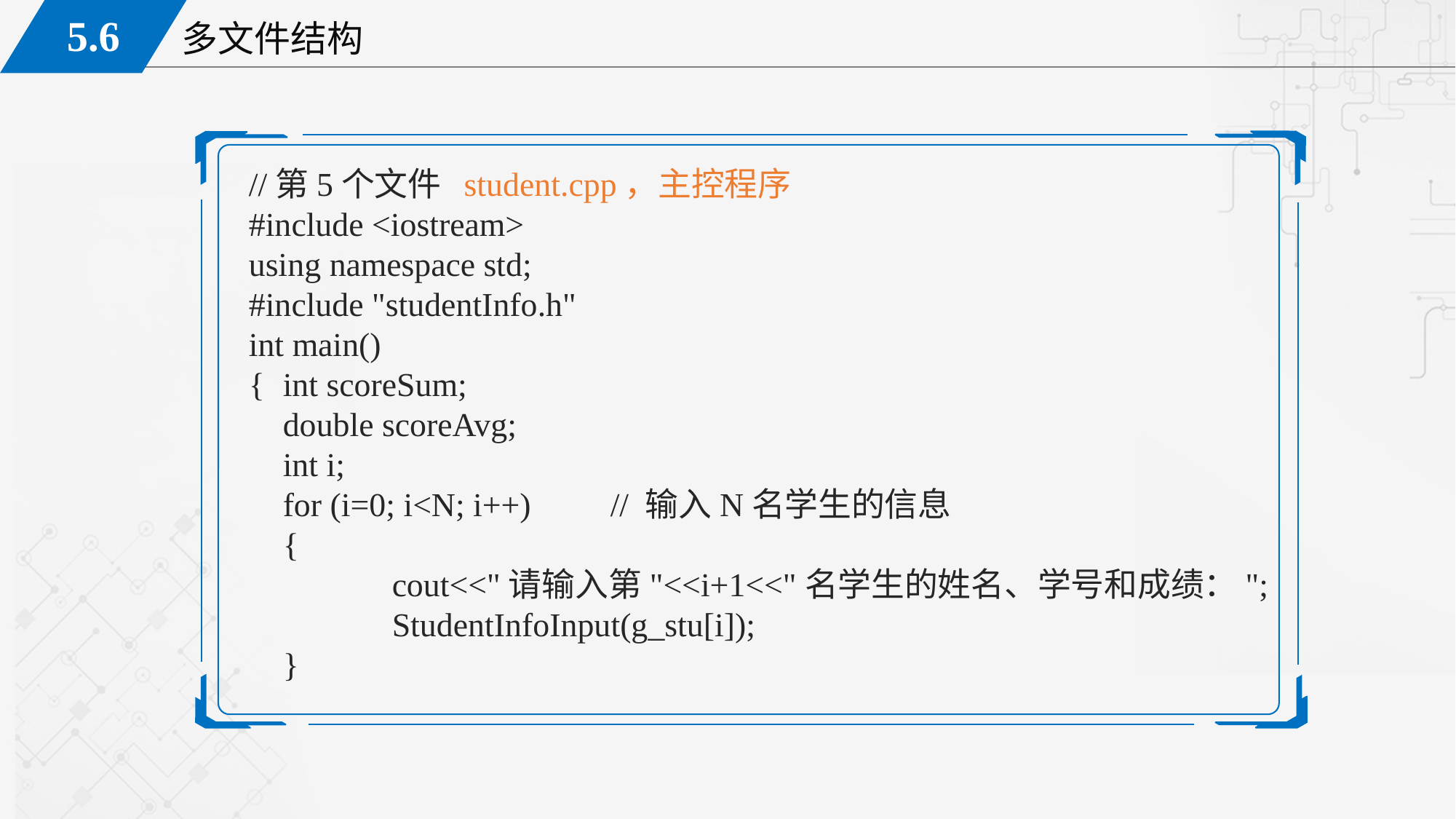

//第5个文件  student.cpp，主控程序
#include <iostream>
using namespace std;
#include "studentInfo.h"
int main()
{	int scoreSum;
	double scoreAvg;
	int i;
	for (i=0; i<N; i++)	// 输入N名学生的信息
	{
		cout<<"请输入第"<<i+1<<"名学生的姓名、学号和成绩：";
		StudentInfoInput(g_stu[i]);
	}